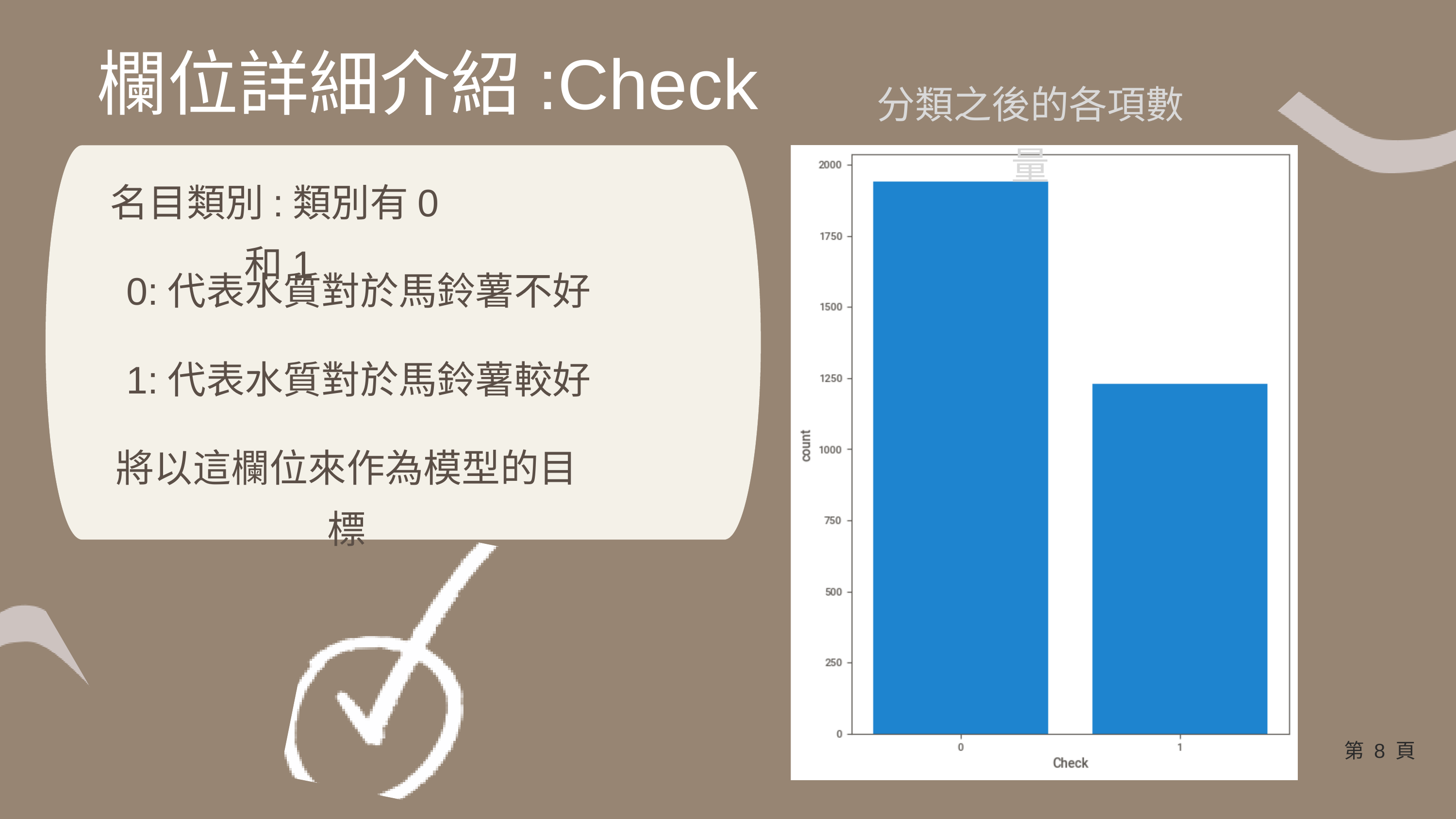

欄位詳細介紹:Check
分類之後的各項數量

名目類別:類別有0和1
0:代表水質對於馬鈴薯不好
1:代表水質對於馬鈴薯較好
將以這欄位來作為模型的目標

第 8 頁